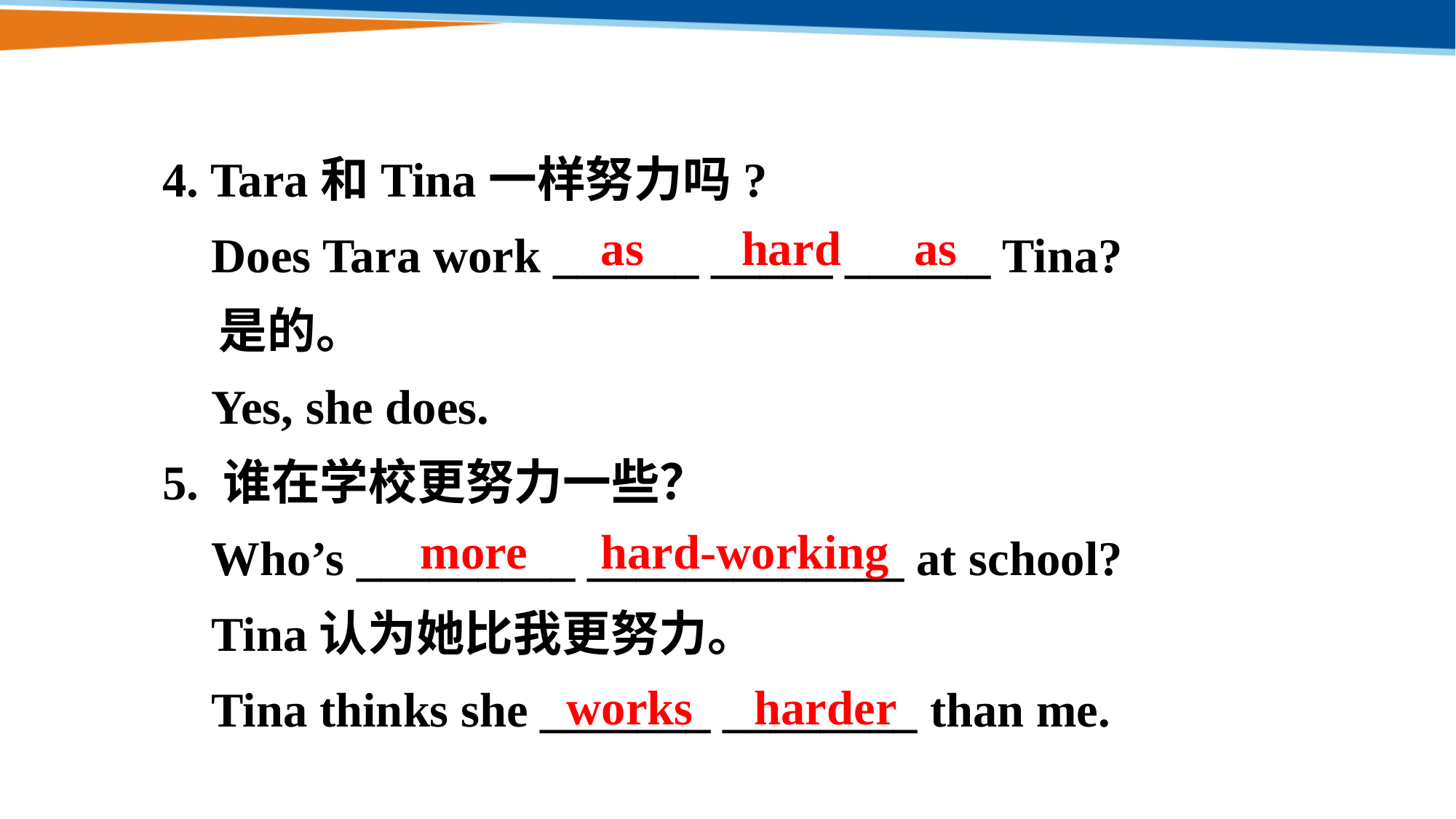

4. Tara和Tina一样努力吗?
    Does Tara work ______ _____ ______ Tina?
    是的。
    Yes, she does.
5. 谁在学校更努力一些？
    Who’s _________ _____________ at school?
    Tina认为她比我更努力。
    Tina thinks she _______ ________ than me.
as        hard      as
more      hard-working
works     harder